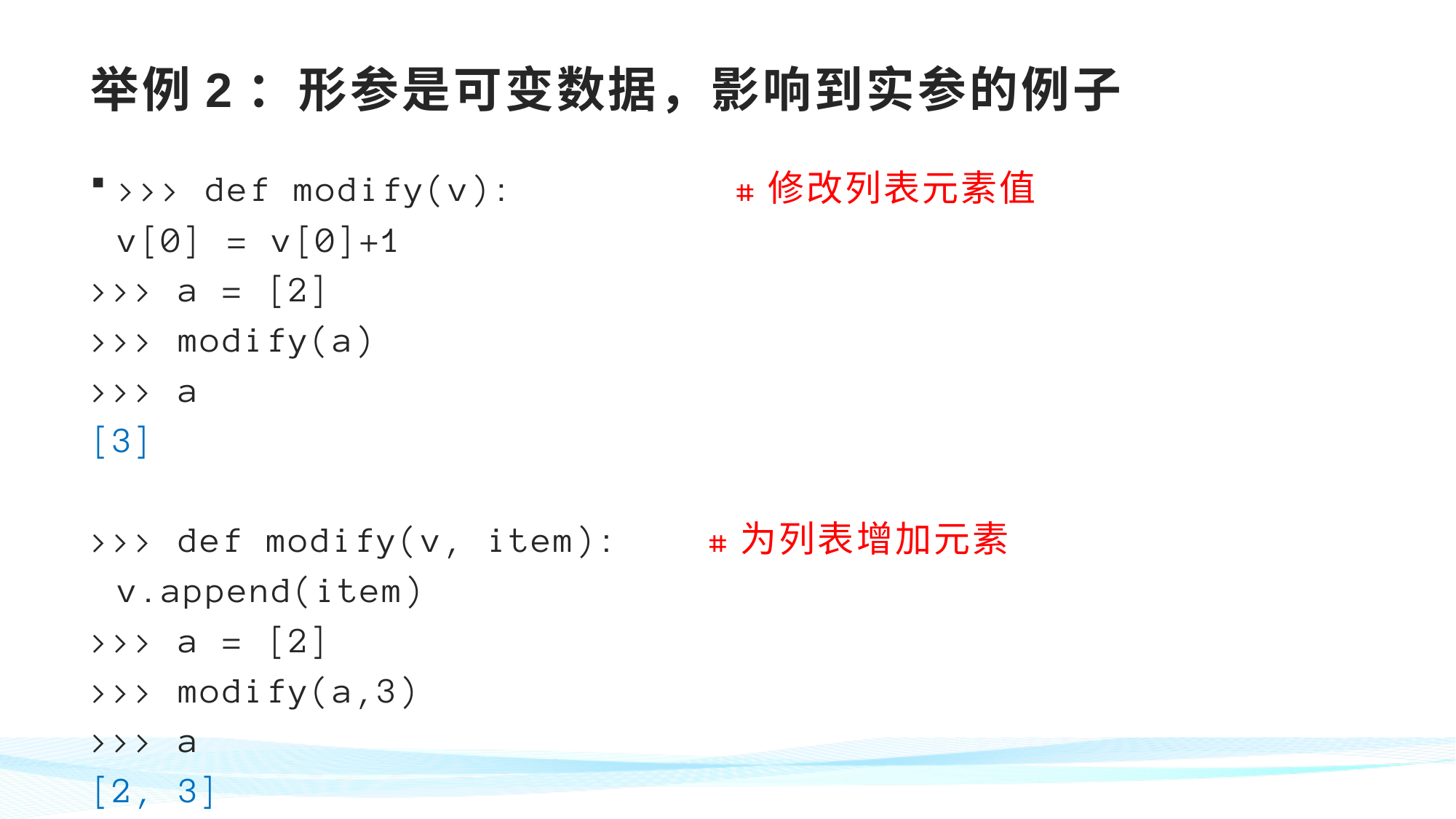

# 举例2：形参是可变数据，影响到实参的例子
>>> def modify(v):          #修改列表元素值
	v[0] = v[0]+1
>>> a = [2]
>>> modify(a)
>>> a
[3]

>>> def modify(v, item):    #为列表增加元素
	v.append(item)
>>> a = [2]
>>> modify(a,3)
>>> a
[2, 3]